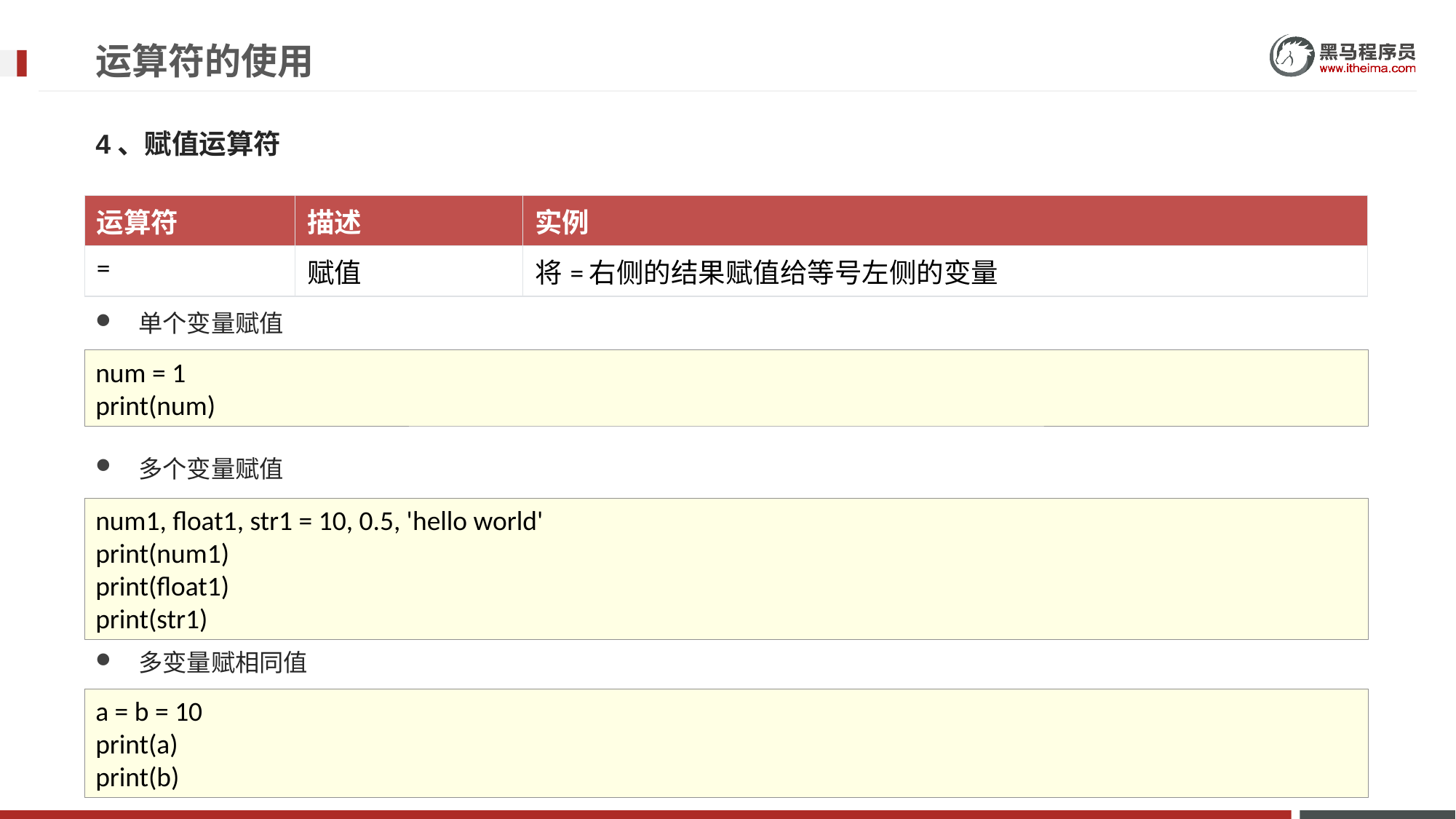

# 运算符的使用
4、赋值运算符
| 运算符 | 描述 | 实例 |
| --- | --- | --- |
| = | 赋值 | 将=右侧的结果赋值给等号左侧的变量 |
单个变量赋值

多个变量赋值

多变量赋相同值
num = 1
print(num)
num1, float1, str1 = 10, 0.5, 'hello world'
print(num1)
print(float1)
print(str1)
a = b = 10
print(a)
print(b)